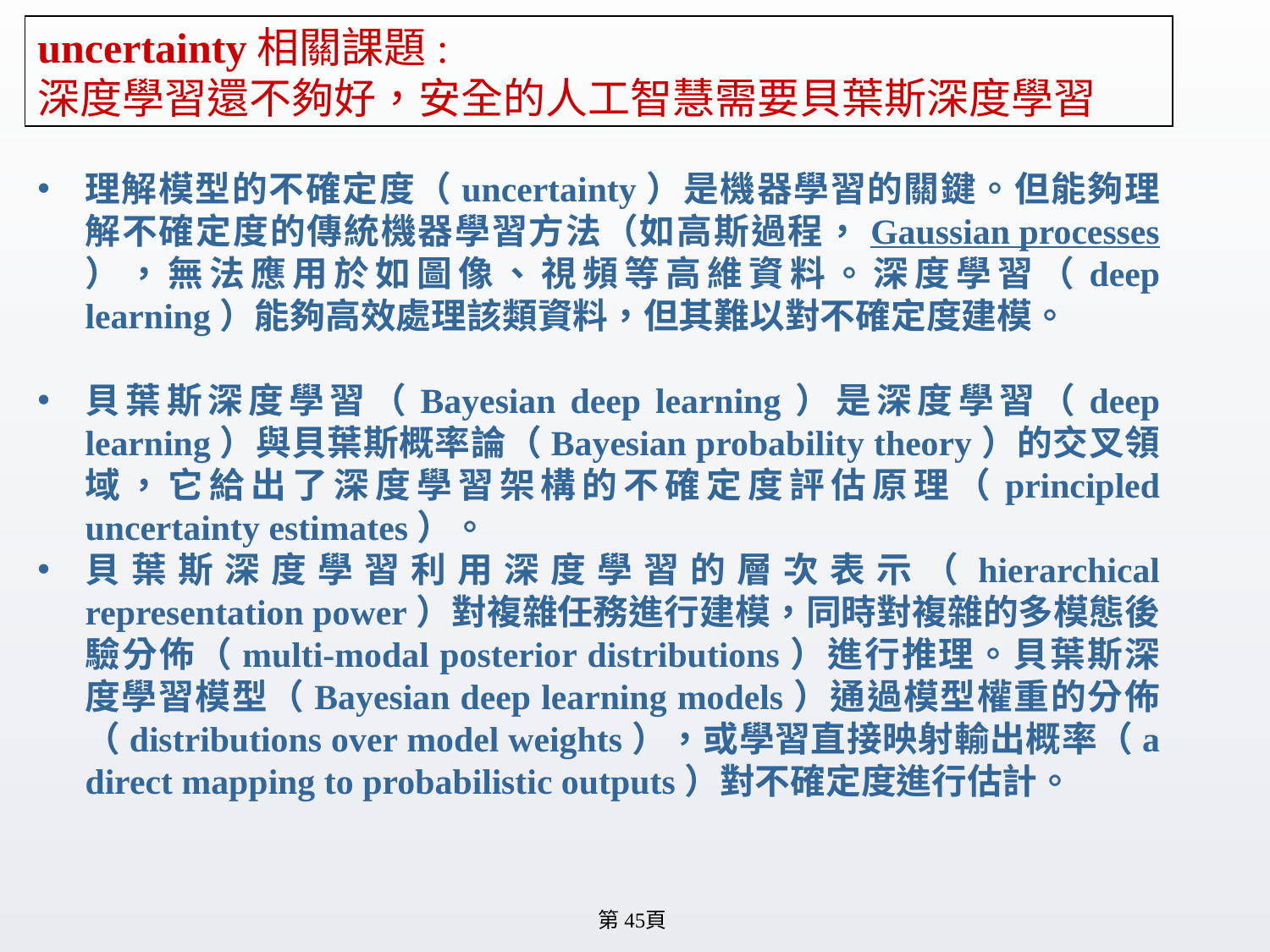

# uncertainty相關課題: 深度學習還不夠好，安全的人工智慧需要貝葉斯深度學習
理解模型的不確定度（uncertainty）是機器學習的關鍵。但能夠理解不確定度的傳統機器學習方法（如高斯過程，Gaussian processes），無法應用於如圖像、視頻等高維資料。深度學習（deep learning）能夠高效處理該類資料，但其難以對不確定度建模。

貝葉斯深度學習（Bayesian deep learning）是深度學習（deep learning）與貝葉斯概率論（Bayesian probability theory）的交叉領域，它給出了深度學習架構的不確定度評估原理（principled uncertainty estimates）。
貝葉斯深度學習利用深度學習的層次表示（hierarchical representation power）對複雜任務進行建模，同時對複雜的多模態後驗分佈（multi-modal posterior distributions）進行推理。貝葉斯深度學習模型（Bayesian deep learning models）通過模型權重的分佈（distributions over model weights），或學習直接映射輸出概率（a direct mapping to probabilistic outputs）對不確定度進行估計。